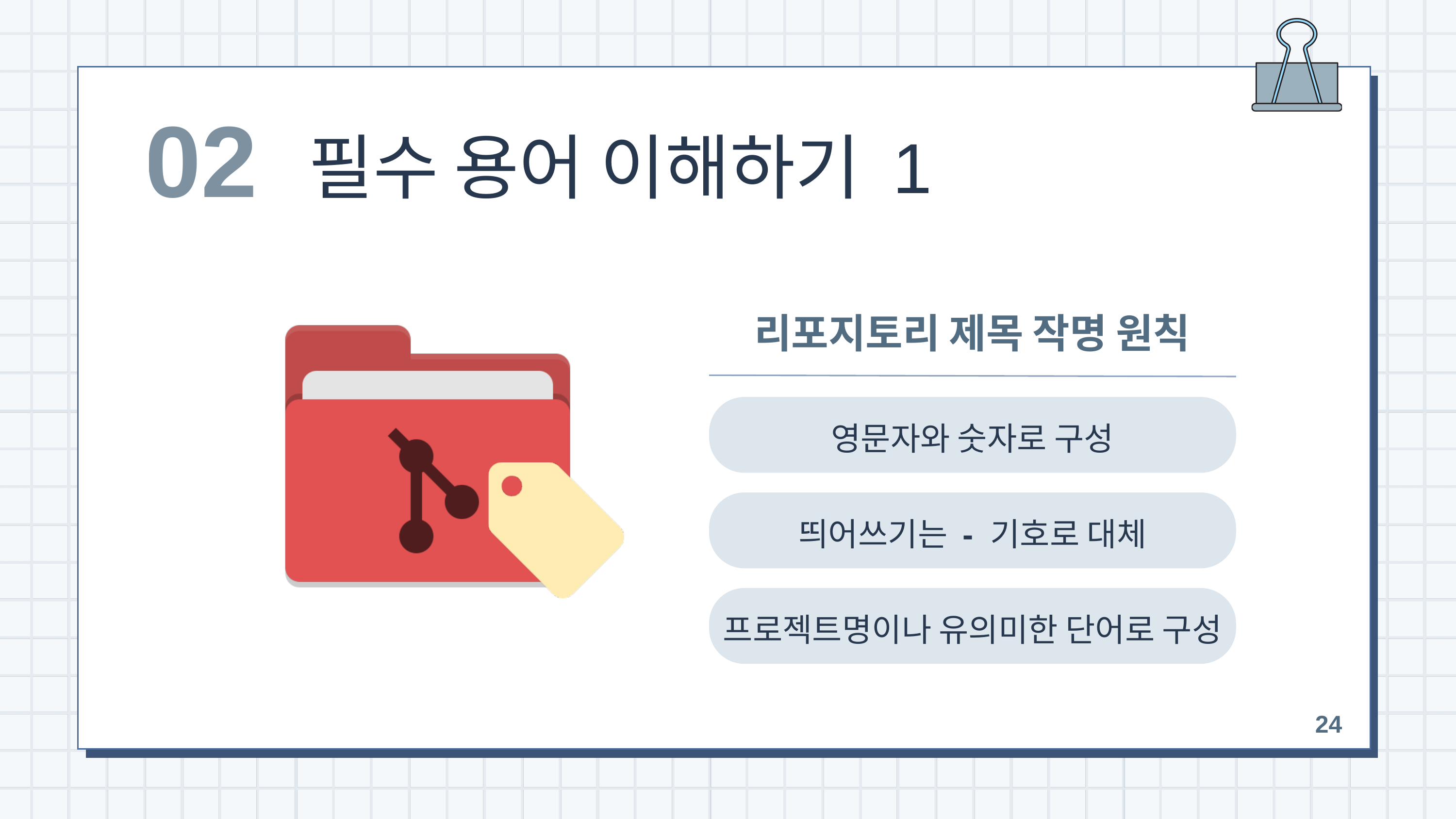

02
필수 용어 이해하기 1

리포지토리 제목 작명 원칙

영문자와 숫자로 구성

띄어쓰기는 - 기호로 대체

프로젝트명이나 유의미한 단어로 구성
24